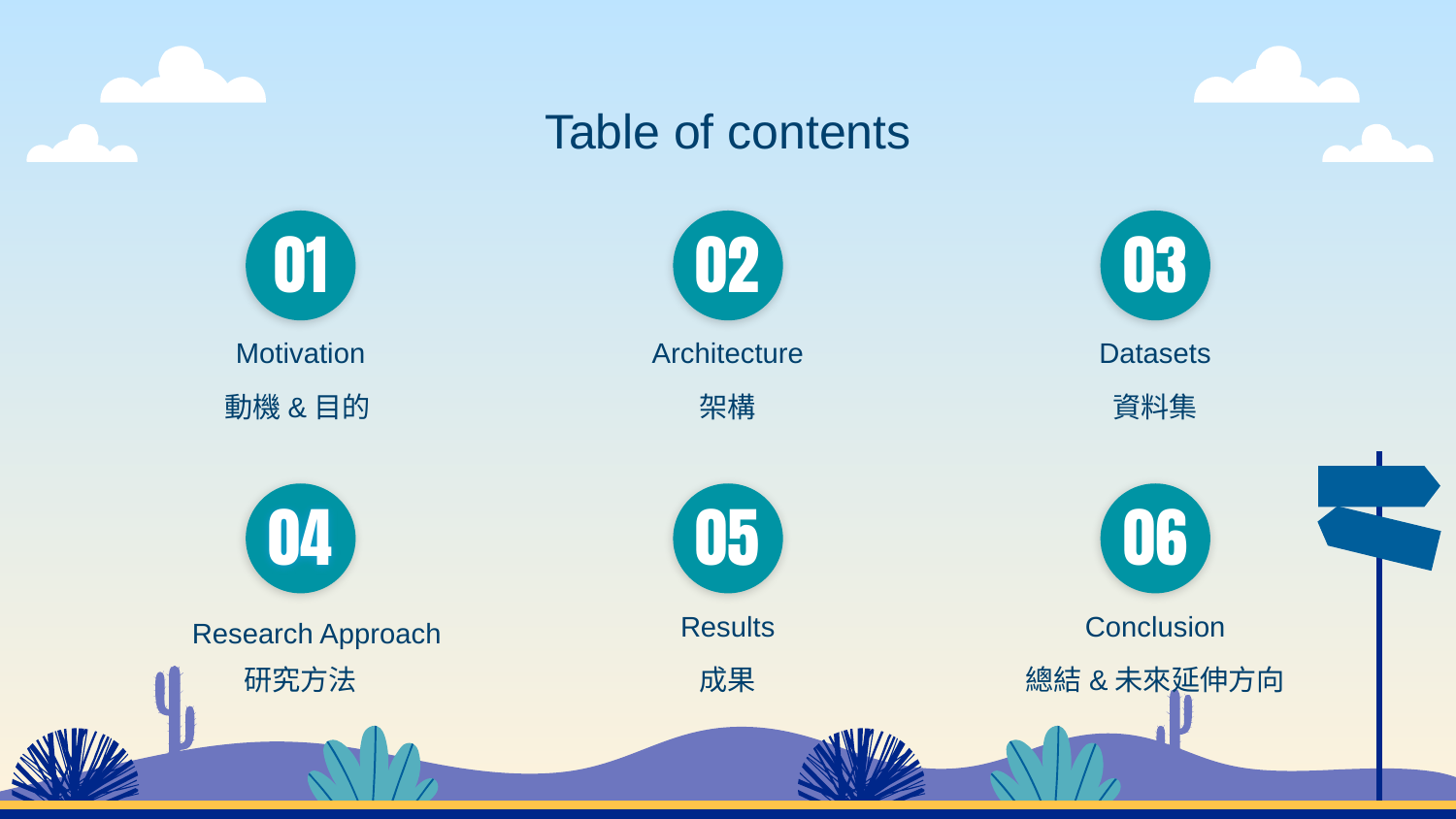

Table of contents

01
02
03
Motivation
Architecture
Datasets

動機&目的
架構
資料集

# 04
05
06

Results
Conclusion
Research Approach
研究方法
成果
總結&未來延伸方向